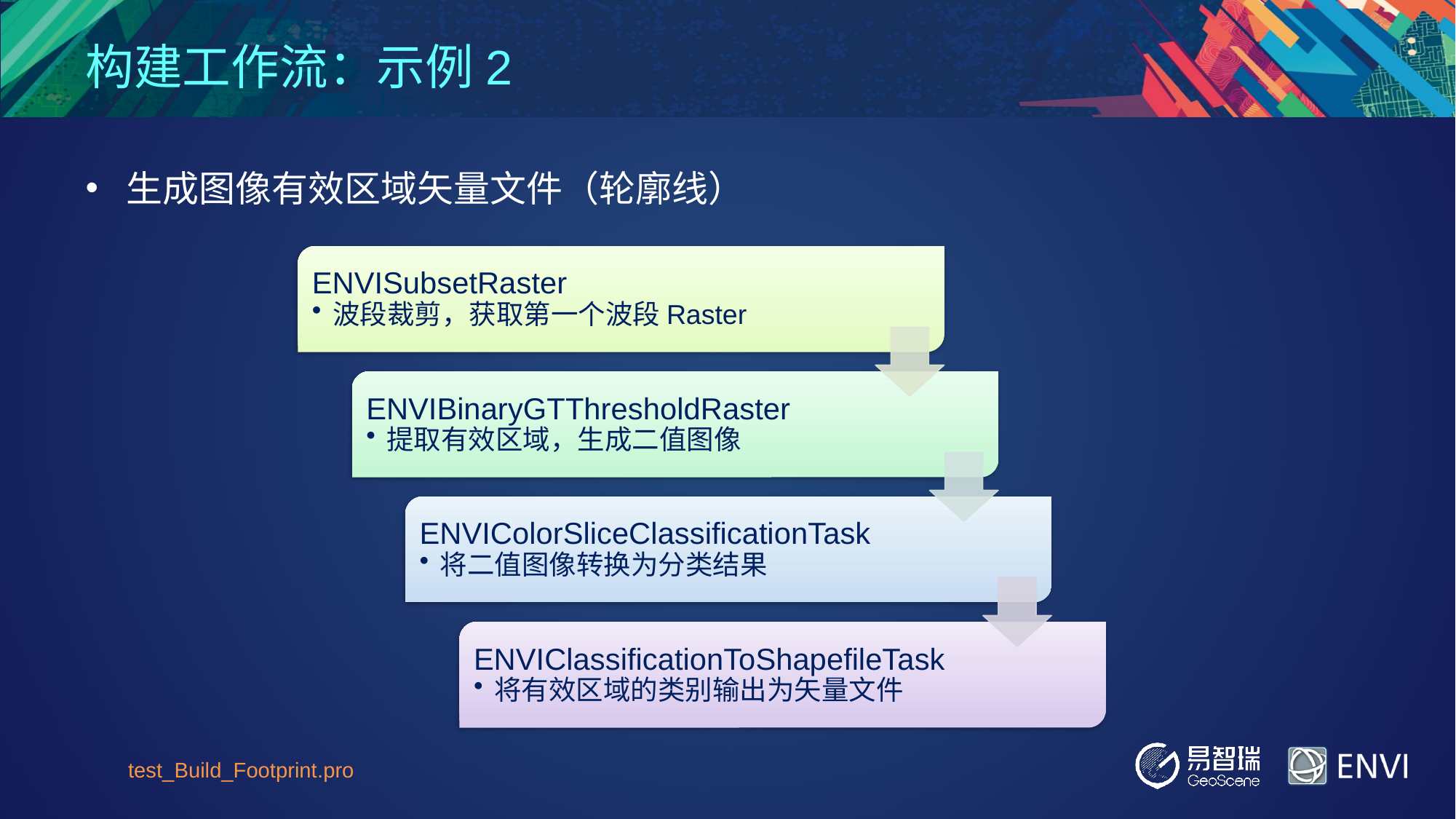

# 构建工作流：示例2
生成图像有效区域矢量文件（轮廓线）
ENVISubsetRaster
波段裁剪，获取第一个波段Raster
ENVIBinaryGTThresholdRaster
提取有效区域，生成二值图像
ENVIColorSliceClassificationTask
将二值图像转换为分类结果
ENVIClassificationToShapefileTask
将有效区域的类别输出为矢量文件

test_Build_Footprint.pro